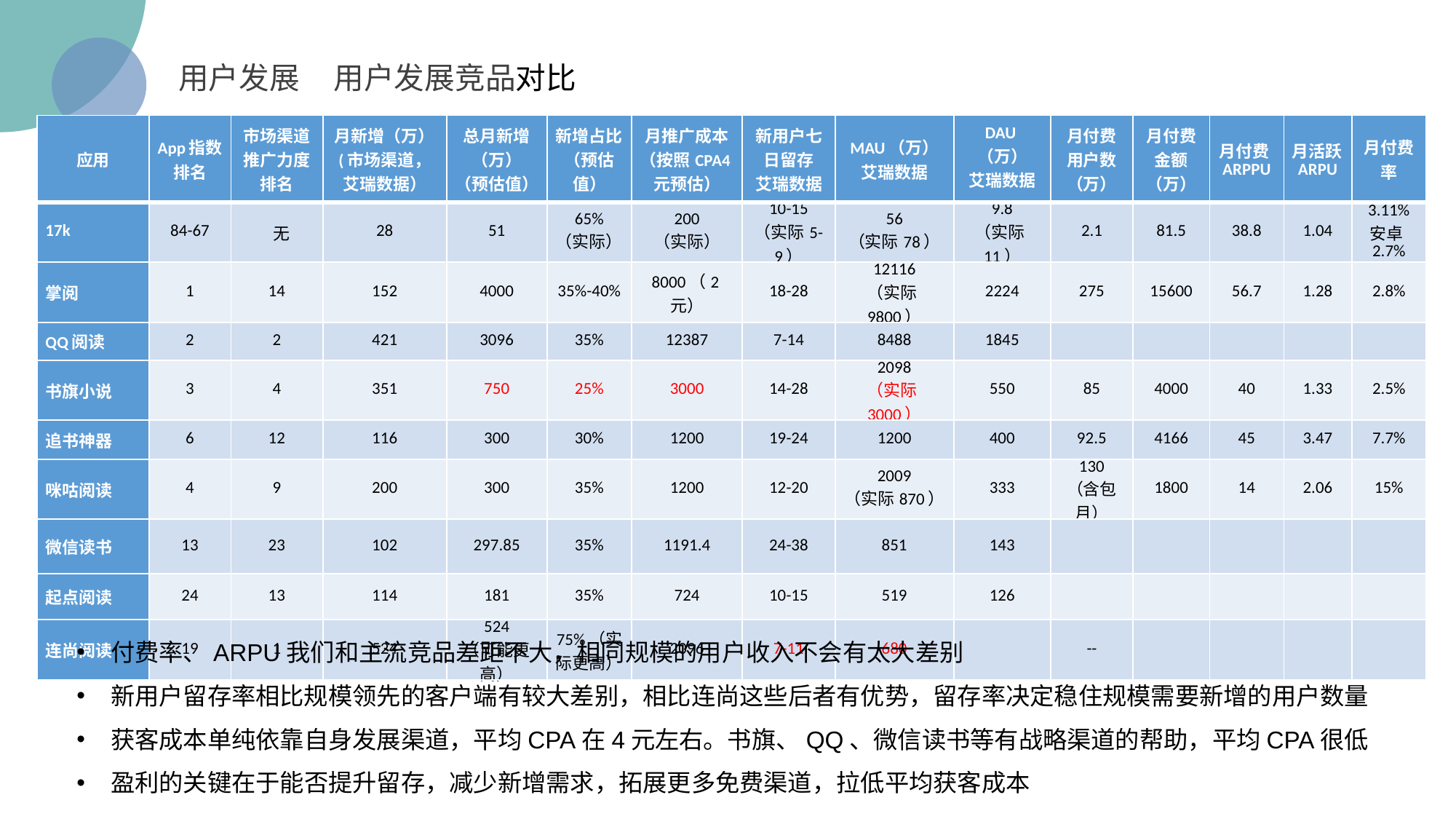

用户发展     用户发展竞品对比
| 应用 | App指数排名 | 市场渠道 推广力度排名 | 月新增（万） (市场渠道，艾瑞数据） | 总月新增（万） （预估值） | 新增占比 （预估值） | 月推广成本（按照CPA4元预估） | 新用户七日留存 艾瑞数据 | MAU（万） 艾瑞数据 | DAU（万） 艾瑞数据 | 月付费用户数 （万） | 月付费金额（万） | 月付费ARPPU | 月活跃ARPU | 月付费率 |
| --- | --- | --- | --- | --- | --- | --- | --- | --- | --- | --- | --- | --- | --- | --- |
| 17k | 84-67 | 无 | 28 | 51 | 65% （实际） | 200 （实际） | 10-15 （实际5-9） | 56 （实际78） | 9.8 （实际11） | 2.1 | 81.5 | 38.8 | 1.04 | 3.11% 安卓2.7% |
| 掌阅 | 1 | 14 | 152 | 4000 | 35%-40% | 8000（2元） | 18-28 | 12116 （实际9800） | 2224 | 275 | 15600 | 56.7 | 1.28 | 2.8% |
| QQ阅读 | 2 | 2 | 421 | 3096 | 35% | 12387 | 7-14 | 8488 | 1845 |  |  |  |  |  |
| 书旗小说 | 3 | 4 | 351 | 750 | 25% | 3000 | 14-28 | 2098 （实际3000） | 550 | 85 | 4000 | 40 | 1.33 | 2.5% |
| 追书神器 | 6 | 12 | 116 | 300 | 30% | 1200 | 19-24 | 1200 | 400 | 92.5 | 4166 | 45 | 3.47 | 7.7% |
| 咪咕阅读 | 4 | 9 | 200 | 300 | 35% | 1200 | 12-20 | 2009 （实际870） | 333 | 130 （含包月） | 1800 | 14 | 2.06 | 15% |
| 微信读书 | 13 | 23 | 102 | 297.85 | 35% | 1191.4 | 24-38 | 851 | 143 |  |  |  |  |  |
| 起点阅读 | 24 | 13 | 114 | 181 | 35% | 724 | 10-15 | 519 | 126 |  |  |  |  |  |
| 连尚阅读 | 19 | 1 | 524 | 524 （可能更高） | 75%（实际更高） | 2096 | 7-11 | 680 |  | -- |  |  |  |  |
付费率、ARPU我们和主流竞品差距不大，相同规模的用户收入不会有太大差别
新用户留存率相比规模领先的客户端有较大差别，相比连尚这些后者有优势，留存率决定稳住规模需要新增的用户数量
获客成本单纯依靠自身发展渠道，平均CPA在4元左右。书旗、QQ、微信读书等有战略渠道的帮助，平均CPA很低
盈利的关键在于能否提升留存，减少新增需求，拓展更多免费渠道，拉低平均获客成本